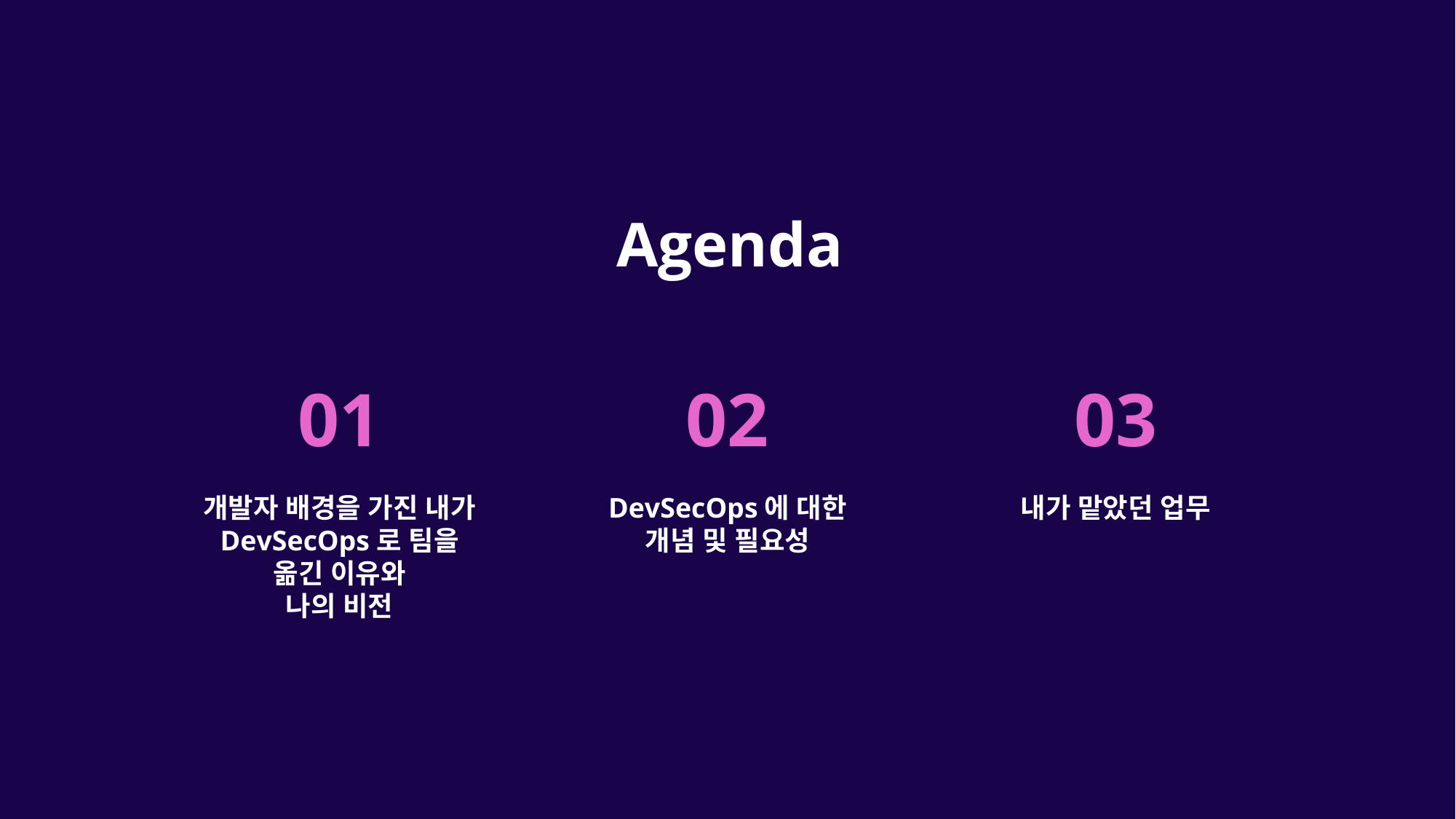

# Agenda
01
02
03
개발자 배경을 가진 내가 DevSecOps로 팀을 옮긴 이유와
나의 비전
DevSecOps에 대한 개념 및 필요성
내가 맡았던 업무